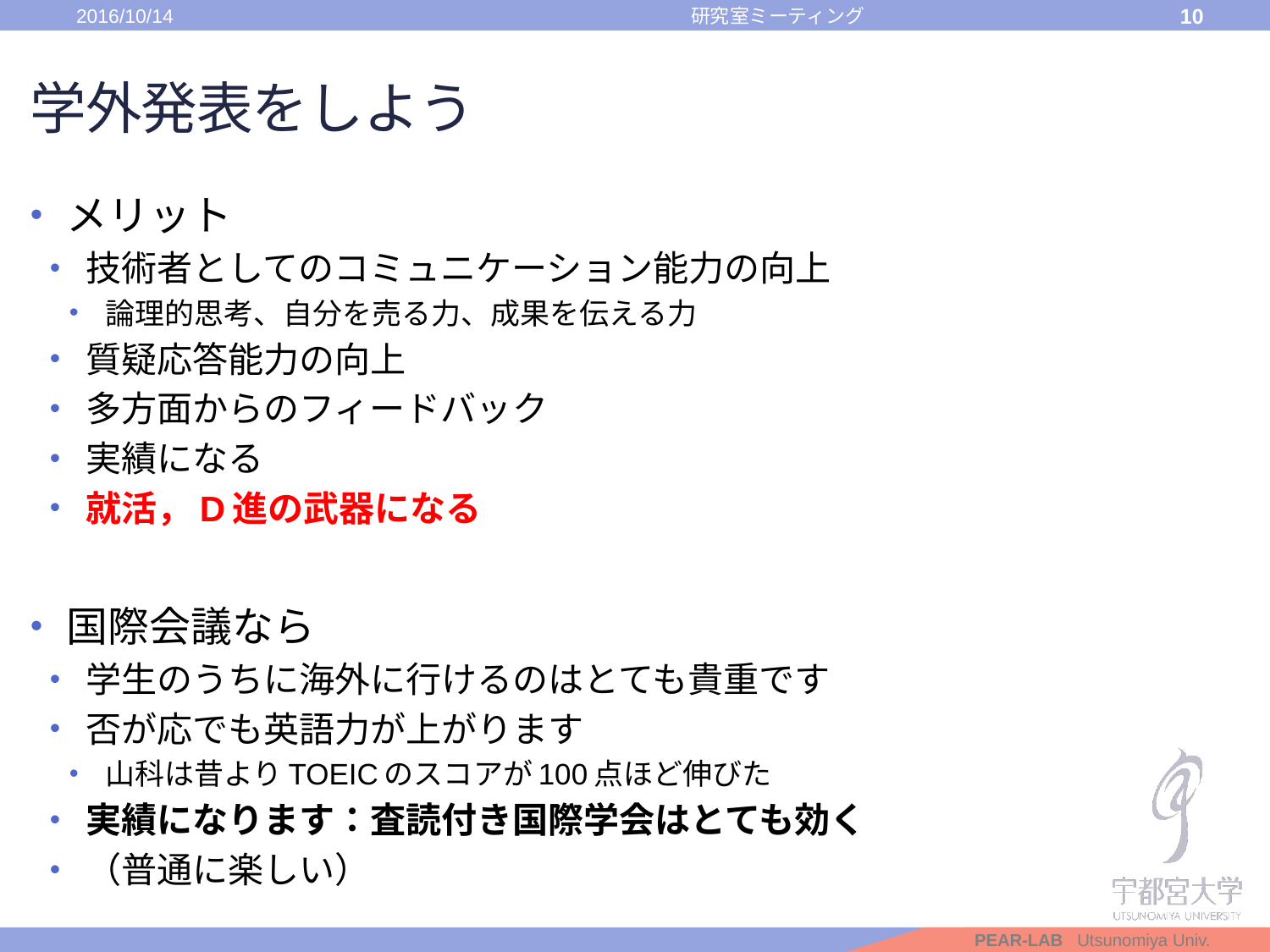

2016/10/14
10
研究室ミーティング
# 学外発表をしよう
メリット
技術者としてのコミュニケーション能力の向上
論理的思考、自分を売る力、成果を伝える力
質疑応答能力の向上
多方面からのフィードバック
実績になる
就活，D進の武器になる

国際会議なら
学生のうちに海外に行けるのはとても貴重です
否が応でも英語力が上がります
山科は昔よりTOEICのスコアが100点ほど伸びた
実績になります：査読付き国際学会はとても効く
（普通に楽しい）